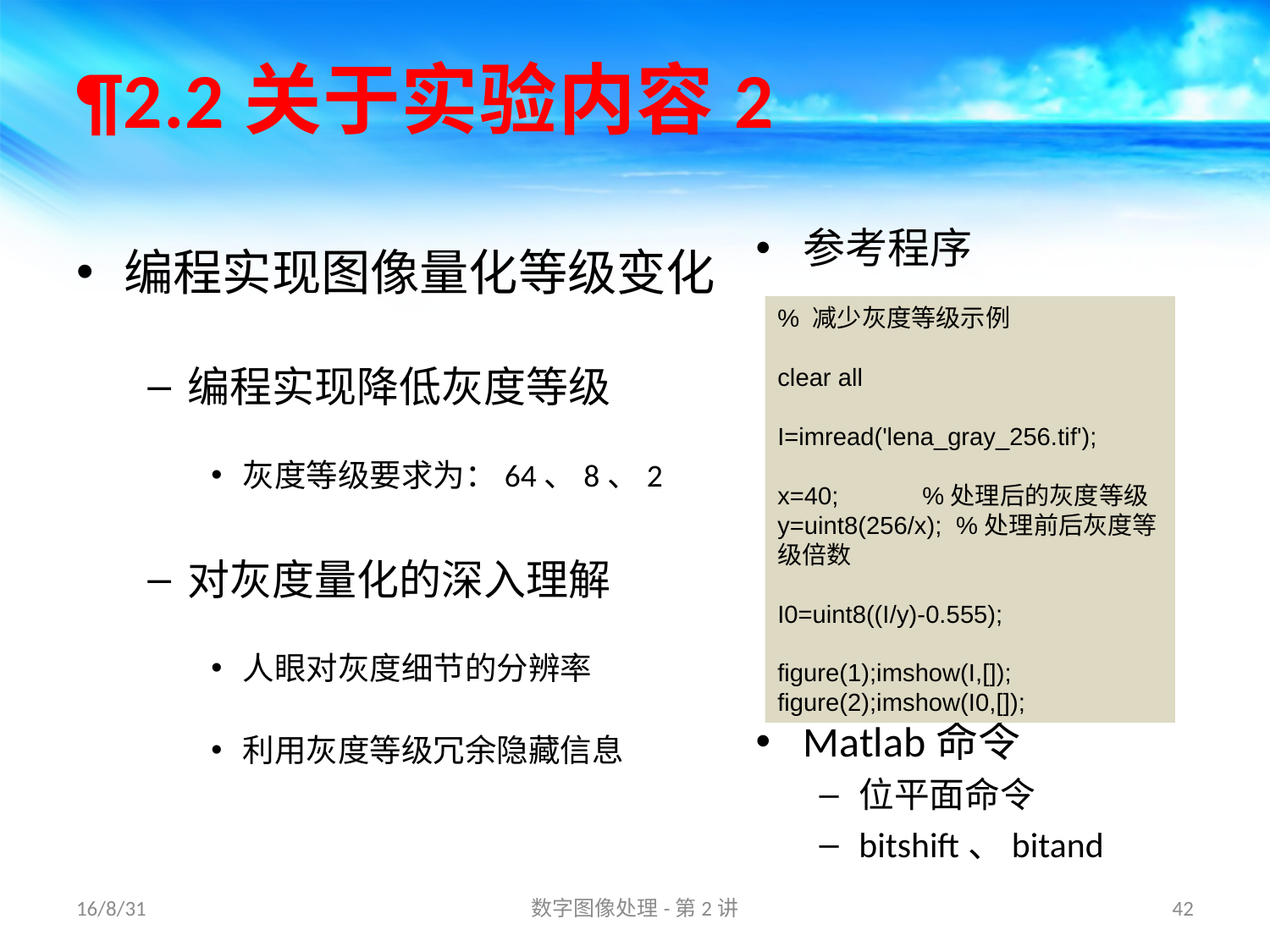

# ¶2.2关于实验内容2

参考程序

Matlab命令
位平面命令
bitshift、bitand
编程实现图像量化等级变化
编程实现降低灰度等级
灰度等级要求为：64、8、2
对灰度量化的深入理解
人眼对灰度细节的分辨率
利用灰度等级冗余隐藏信息
% 减少灰度等级示例

clear all

I=imread('lena_gray_256.tif');

x=40;            %处理后的灰度等级
y=uint8(256/x);  %处理前后灰度等级倍数

I0=uint8((I/y)-0.555);

figure(1);imshow(I,[]);
figure(2);imshow(I0,[]);
16/8/31
数字图像处理-第2讲
42